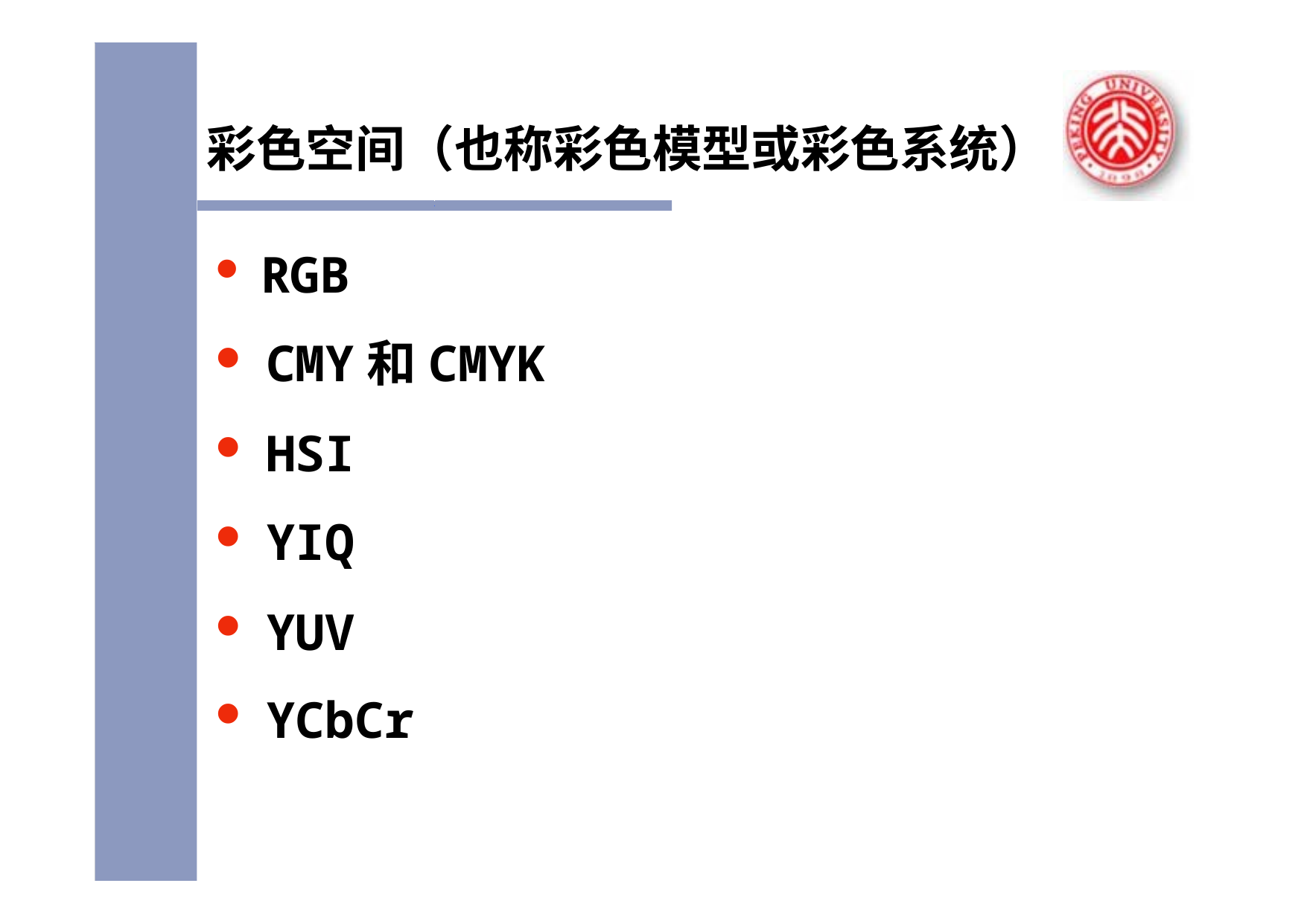

彩色空间（也称彩色模型或彩色系统）

RGB
CMY和CMYK
HSI
YIQ
YUV
YCbCr